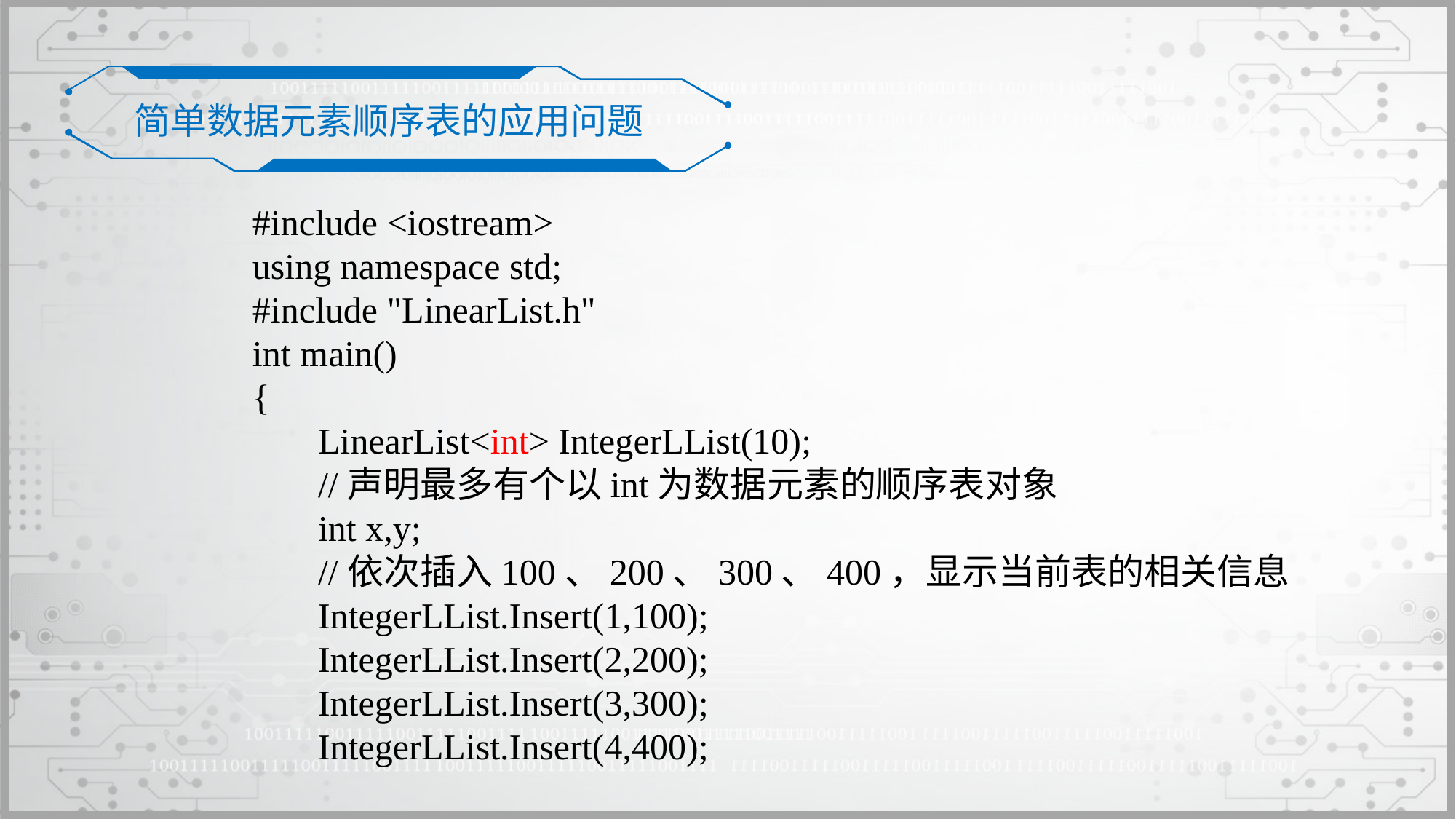

简单数据元素顺序表的应用问题
#include <iostream>
using namespace std;
#include "LinearList.h"
int main()
{
	LinearList<int> IntegerLList(10);
	//声明最多有个以int为数据元素的顺序表对象
	int x,y;
	//依次插入100、200、300、400，显示当前表的相关信息
	IntegerLList.Insert(1,100);
	IntegerLList.Insert(2,200);
	IntegerLList.Insert(3,300);
	IntegerLList.Insert(4,400);